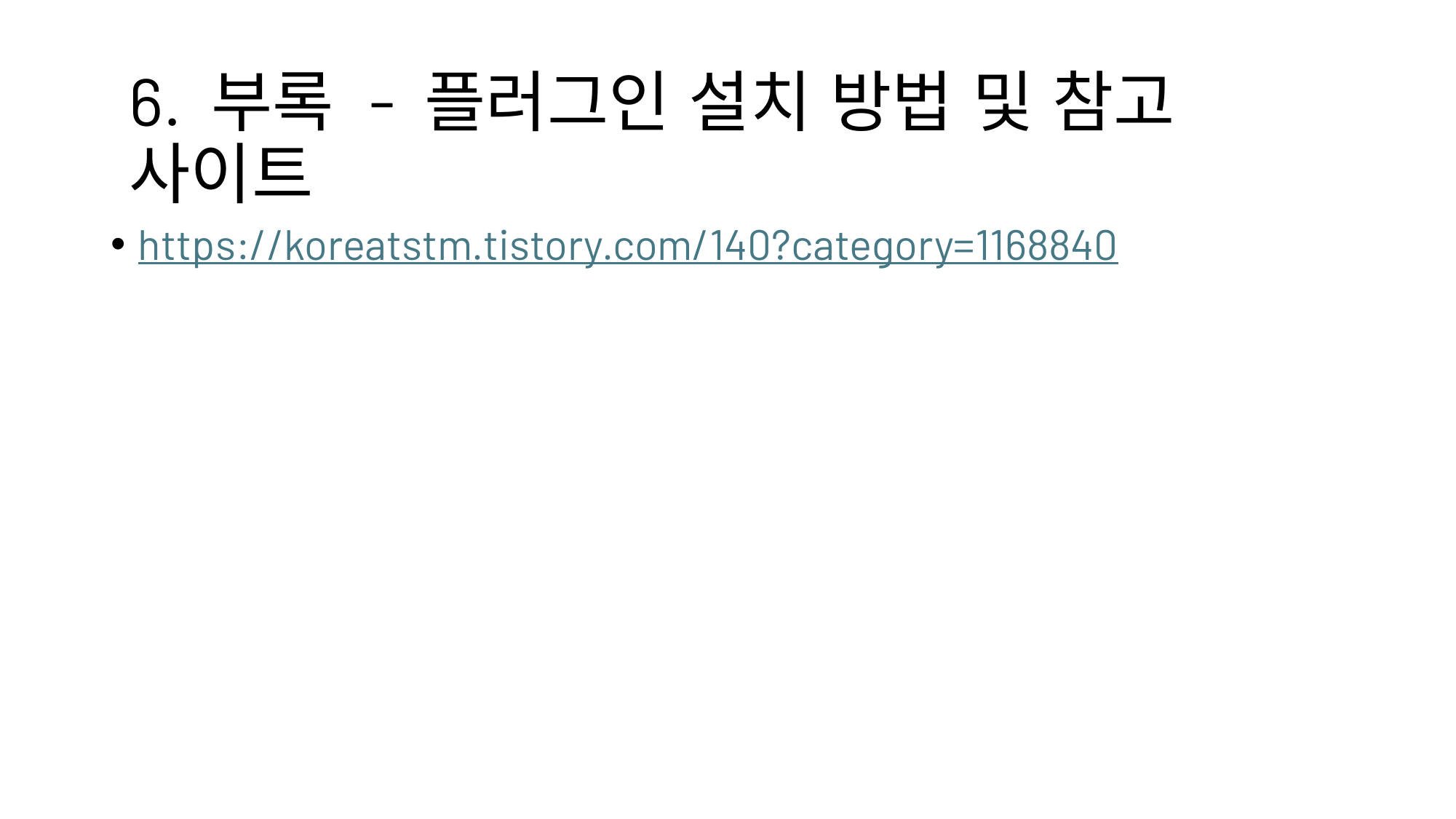

6. 부록 - 플러그인 설치 방법 및 참고 사이트
https://koreatstm.tistory.com/140?category=1168840